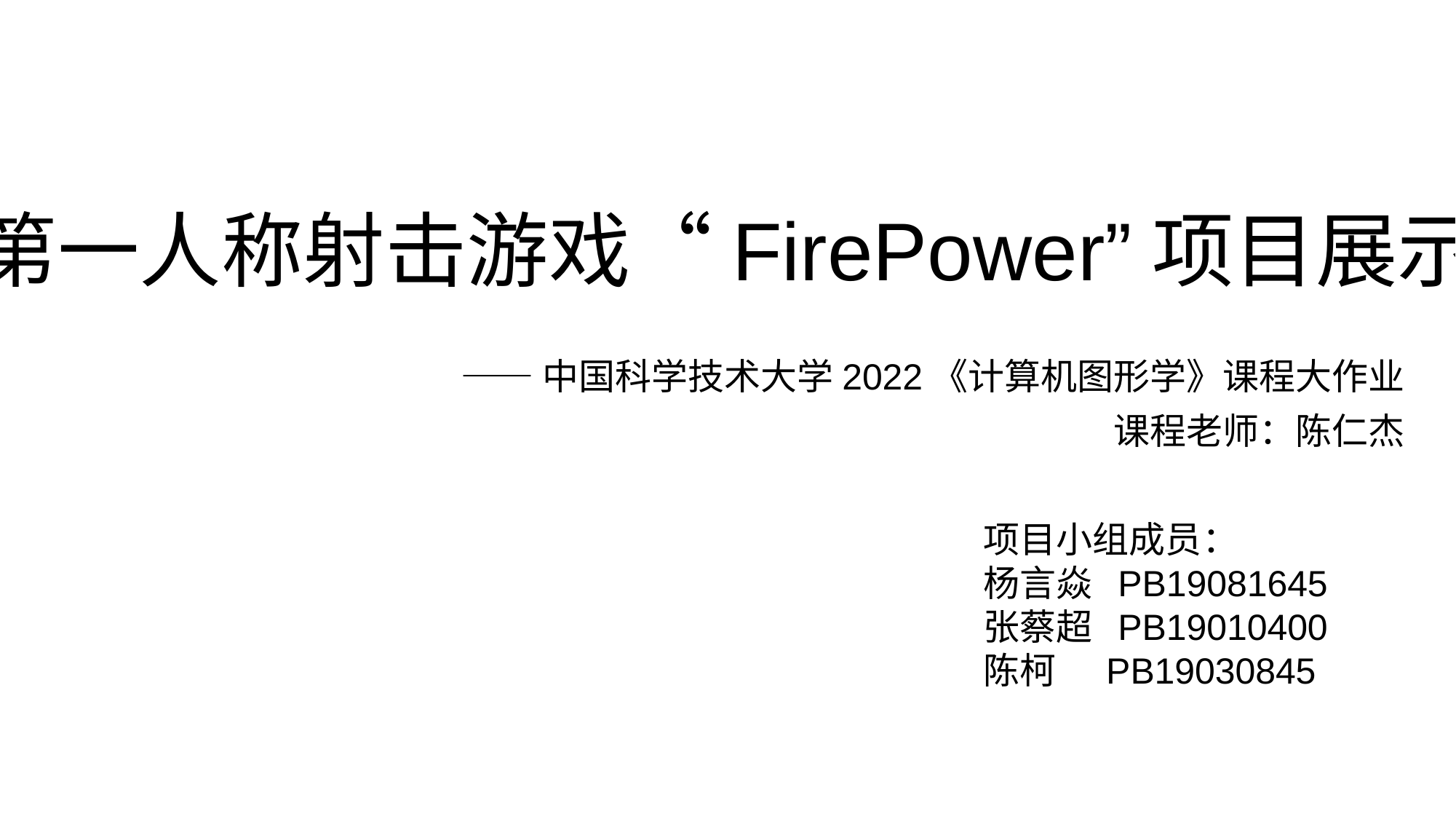

# 第一人称射击游戏“FirePower”项目展示
——中国科学技术大学2022《计算机图形学》课程大作业
课程老师：陈仁杰
项目小组成员：
杨言焱  PB19081645
张蔡超  PB19010400
陈柯     PB19030845